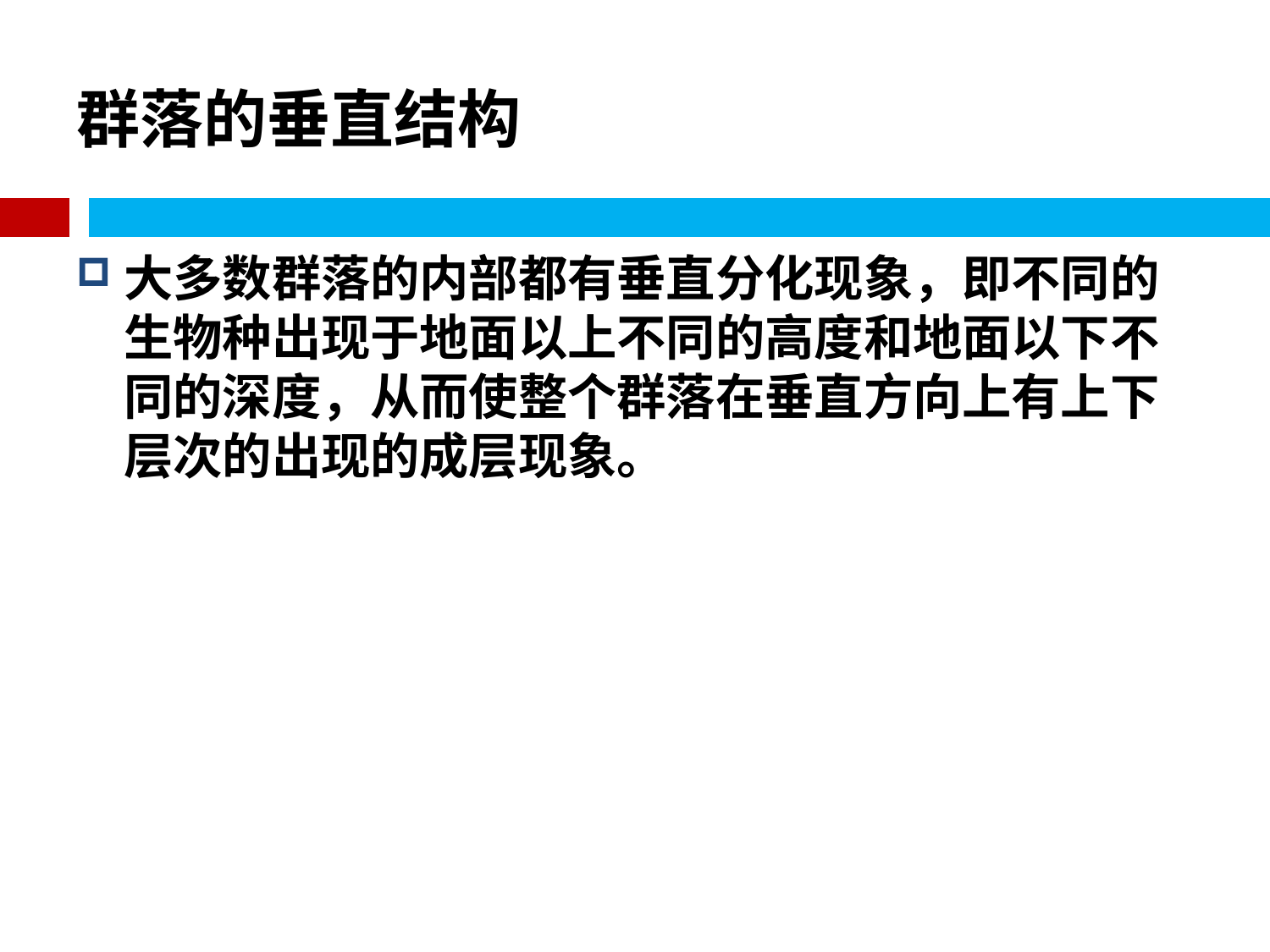

# 群落的垂直结构
大多数群落的内部都有垂直分化现象，即不同的生物种出现于地面以上不同的高度和地面以下不同的深度，从而使整个群落在垂直方向上有上下层次的出现的成层现象。